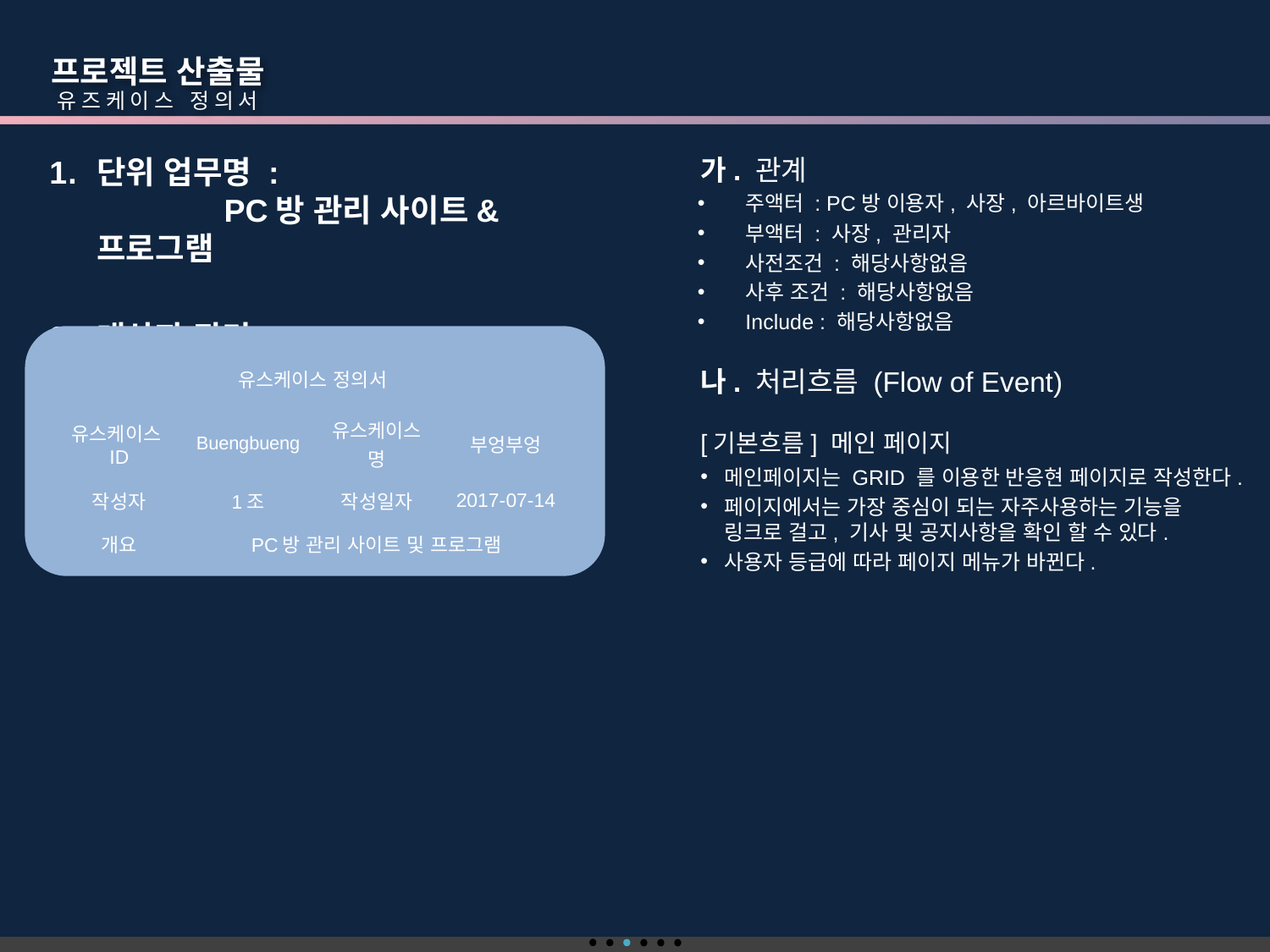

프로젝트 산출물
 유즈케이스 정의서
단위 업무명 :  			PC방 관리 사이트&프로그램

대상자 관리

가. 관계
주액터 : PC방 이용자, 사장, 아르바이트생
부액터 : 사장, 관리자
사전조건 : 해당사항없음
사후 조건 : 해당사항없음
Include : 해당사항없음

나. 처리흐름 (Flow of Event)

[기본흐름] 메인 페이지

메인페이지는 GRID 를 이용한 반응현 페이지로 작성한다.
페이지에서는 가장 중심이 되는 자주사용하는 기능을 링크로 걸고, 기사 및 공지사항을 확인 할 수 있다.
사용자 등급에 따라 페이지 메뉴가 바뀐다.

| 유스케이스 정의서 |  |  |  |
| --- | --- | --- | --- |
| 유스케이스ID | Buengbueng | 유스케이스명 | 부엉부엉 |
| 작성자 | 1조 | 작성일자 | 2017-07-14 |
| 개요 | PC방 관리 사이트 및 프로그램 |  |  |